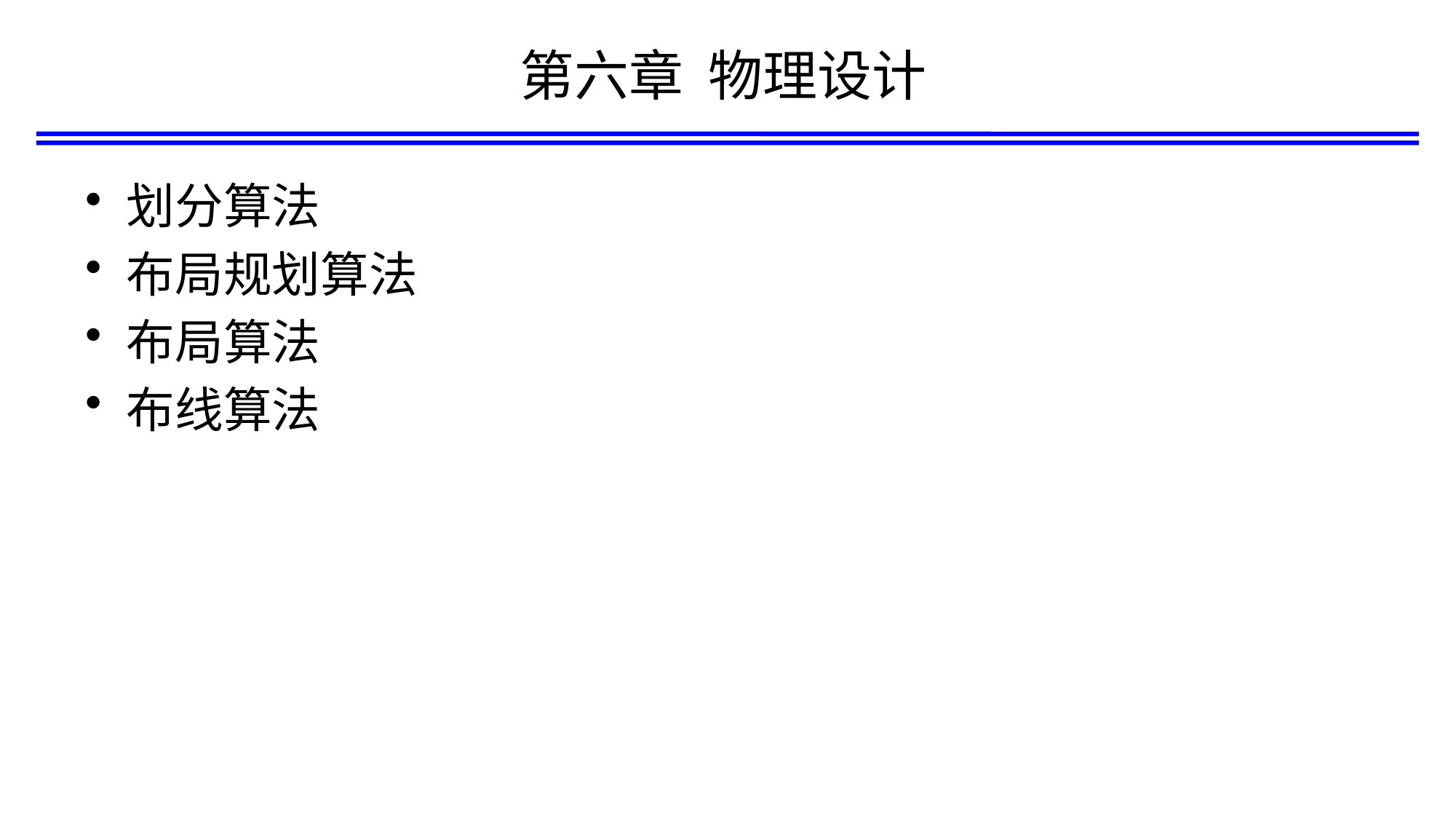

# 第六章  物理设计
划分算法
布局规划算法
布局算法
布线算法